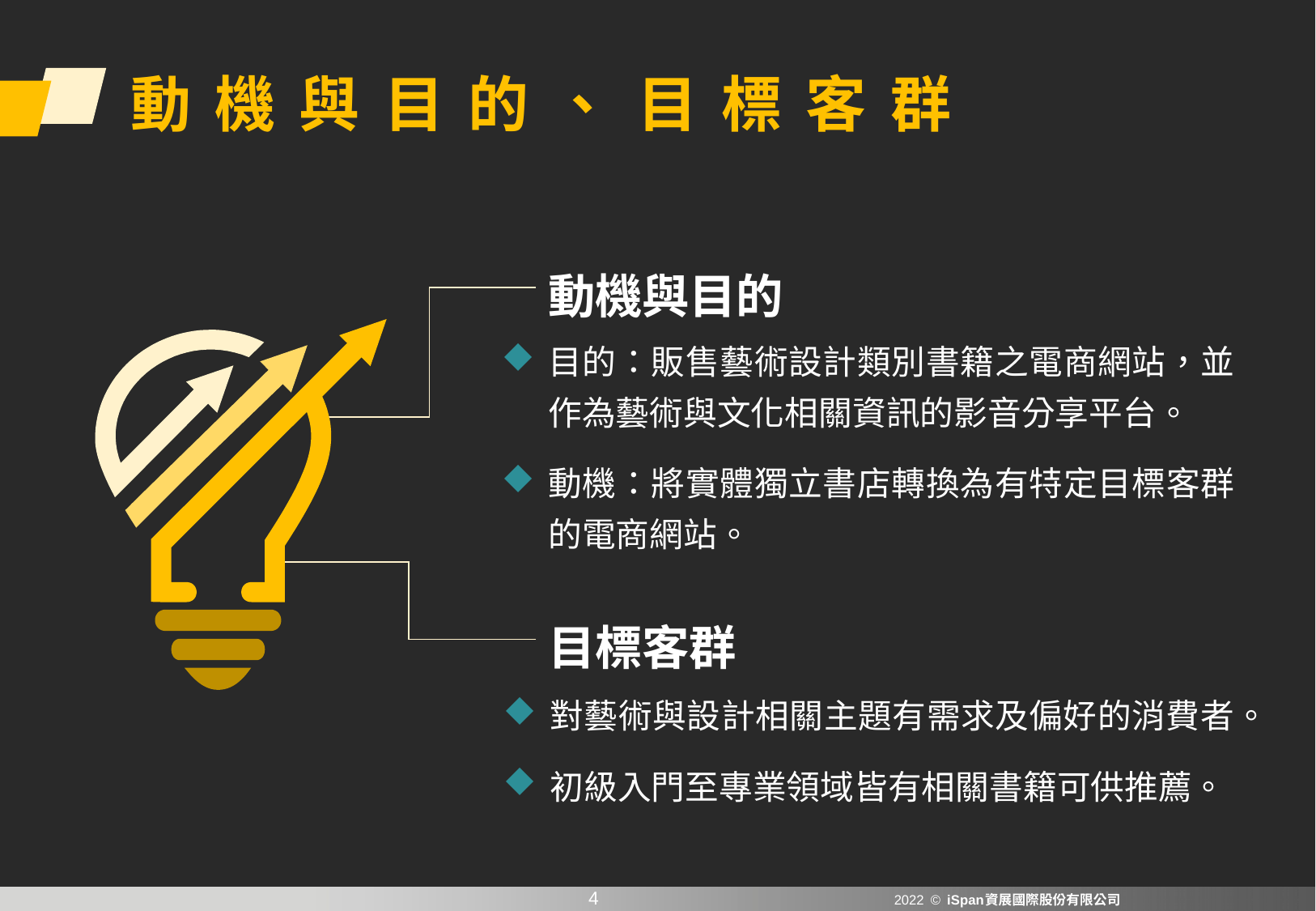

動 機 與 目 的 、 目 標 客 群

動機與目的

目的：販售藝術設計類別書籍之電商網站，並作為藝術與文化相關資訊的影音分享平台。
動機：將實體獨立書店轉換為有特定目標客群的電商網站。
目標客群
對藝術與設計相關主題有需求及偏好的消費者。
初級入門至專業領域皆有相關書籍可供推薦。